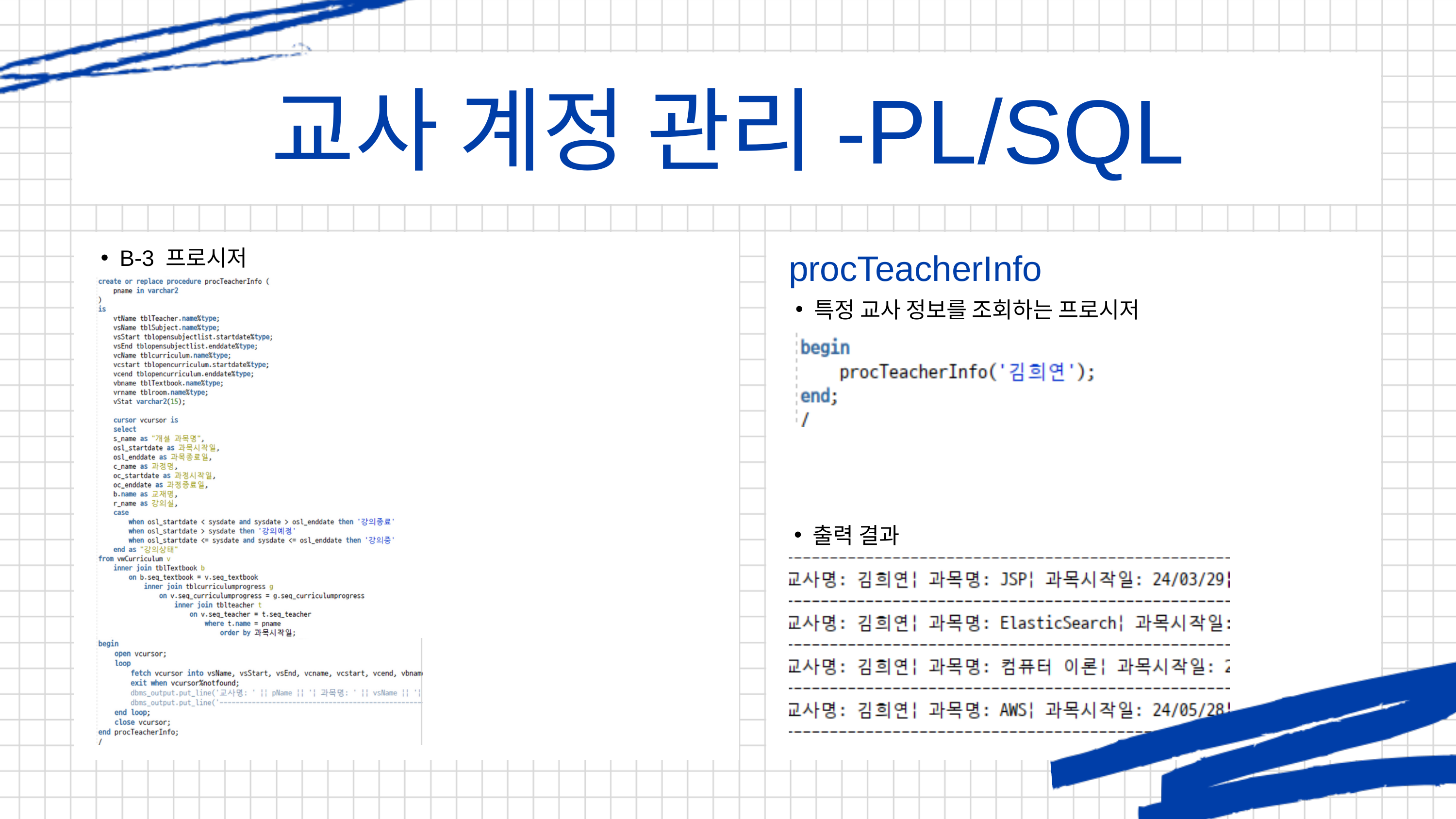

교사 계정 관리-PL/SQL

B-3 프로시저
procTeacherInfo

특정 교사 정보를 조회하는 프로시저

출력 결과